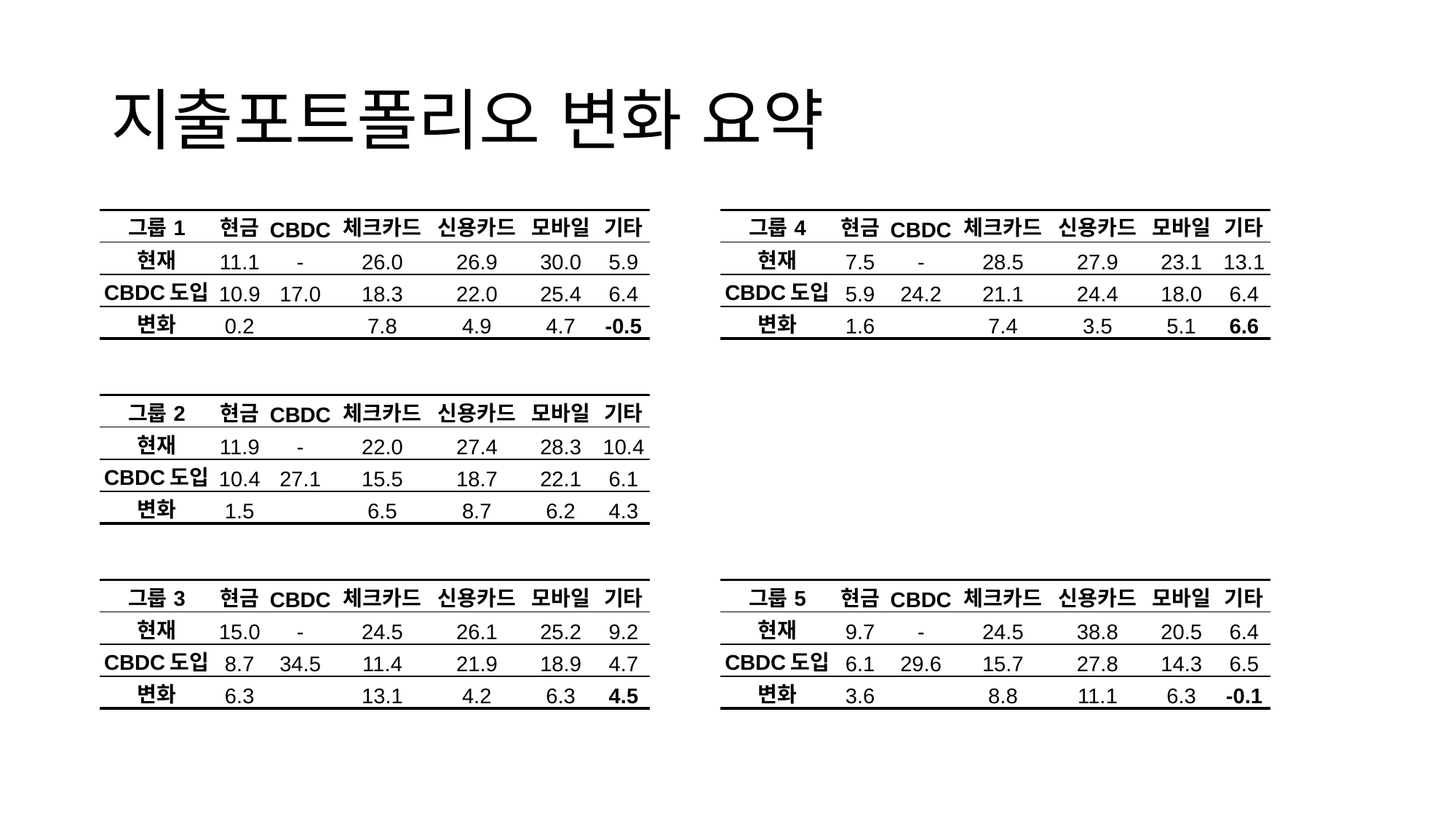

# 지출포트폴리오 변화 요약
| 그룹1 | 현금 | CBDC | 체크카드 | 신용카드 | 모바일 | 기타 |
| --- | --- | --- | --- | --- | --- | --- |
| 현재 | 11.1 | - | 26.0 | 26.9 | 30.0 | 5.9 |
| CBDC도입 | 10.9 | 17.0 | 18.3 | 22.0 | 25.4 | 6.4 |
| 변화 | 0.2 |  | 7.8 | 4.9 | 4.7 | -0.5 |
| 그룹4 | 현금 | CBDC | 체크카드 | 신용카드 | 모바일 | 기타 |
| --- | --- | --- | --- | --- | --- | --- |
| 현재 | 7.5 | - | 28.5 | 27.9 | 23.1 | 13.1 |
| CBDC도입 | 5.9 | 24.2 | 21.1 | 24.4 | 18.0 | 6.4 |
| 변화 | 1.6 |  | 7.4 | 3.5 | 5.1 | 6.6 |
| 그룹2 | 현금 | CBDC | 체크카드 | 신용카드 | 모바일 | 기타 |
| --- | --- | --- | --- | --- | --- | --- |
| 현재 | 11.9 | - | 22.0 | 27.4 | 28.3 | 10.4 |
| CBDC도입 | 10.4 | 27.1 | 15.5 | 18.7 | 22.1 | 6.1 |
| 변화 | 1.5 |  | 6.5 | 8.7 | 6.2 | 4.3 |
| 그룹3 | 현금 | CBDC | 체크카드 | 신용카드 | 모바일 | 기타 |
| --- | --- | --- | --- | --- | --- | --- |
| 현재 | 15.0 | - | 24.5 | 26.1 | 25.2 | 9.2 |
| CBDC도입 | 8.7 | 34.5 | 11.4 | 21.9 | 18.9 | 4.7 |
| 변화 | 6.3 |  | 13.1 | 4.2 | 6.3 | 4.5 |
| 그룹5 | 현금 | CBDC | 체크카드 | 신용카드 | 모바일 | 기타 |
| --- | --- | --- | --- | --- | --- | --- |
| 현재 | 9.7 | - | 24.5 | 38.8 | 20.5 | 6.4 |
| CBDC도입 | 6.1 | 29.6 | 15.7 | 27.8 | 14.3 | 6.5 |
| 변화 | 3.6 |  | 8.8 | 11.1 | 6.3 | -0.1 |